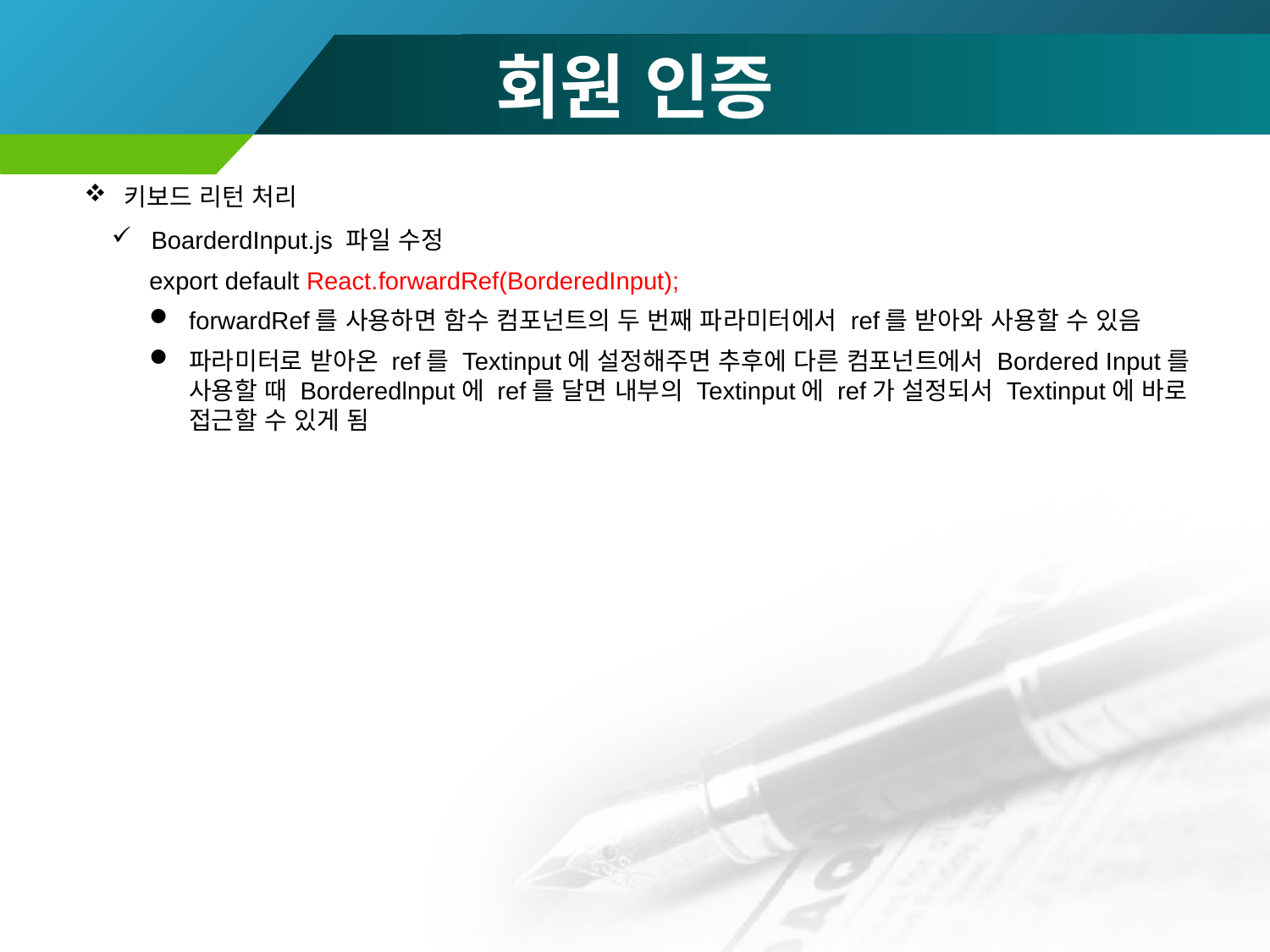

# 회원 인증
키보드 리턴 처리
BoarderdInput.js 파일 수정
export default React.forwardRef(BorderedInput);
forwardRef를 사용하면 함수 컴포넌트의 두 번째 파라미터에서 ref를 받아와 사용할 수 있음
파라미터로 받아온 ref를 Textinput에 설정해주면 추후에 다른 컴포넌트에서 Bordered Input를 사용할 때 Borderedlnput에 ref를 달면 내부의 Textinput에 ref가 설정되서 Textinput에 바로 접근할 수 있게 됨